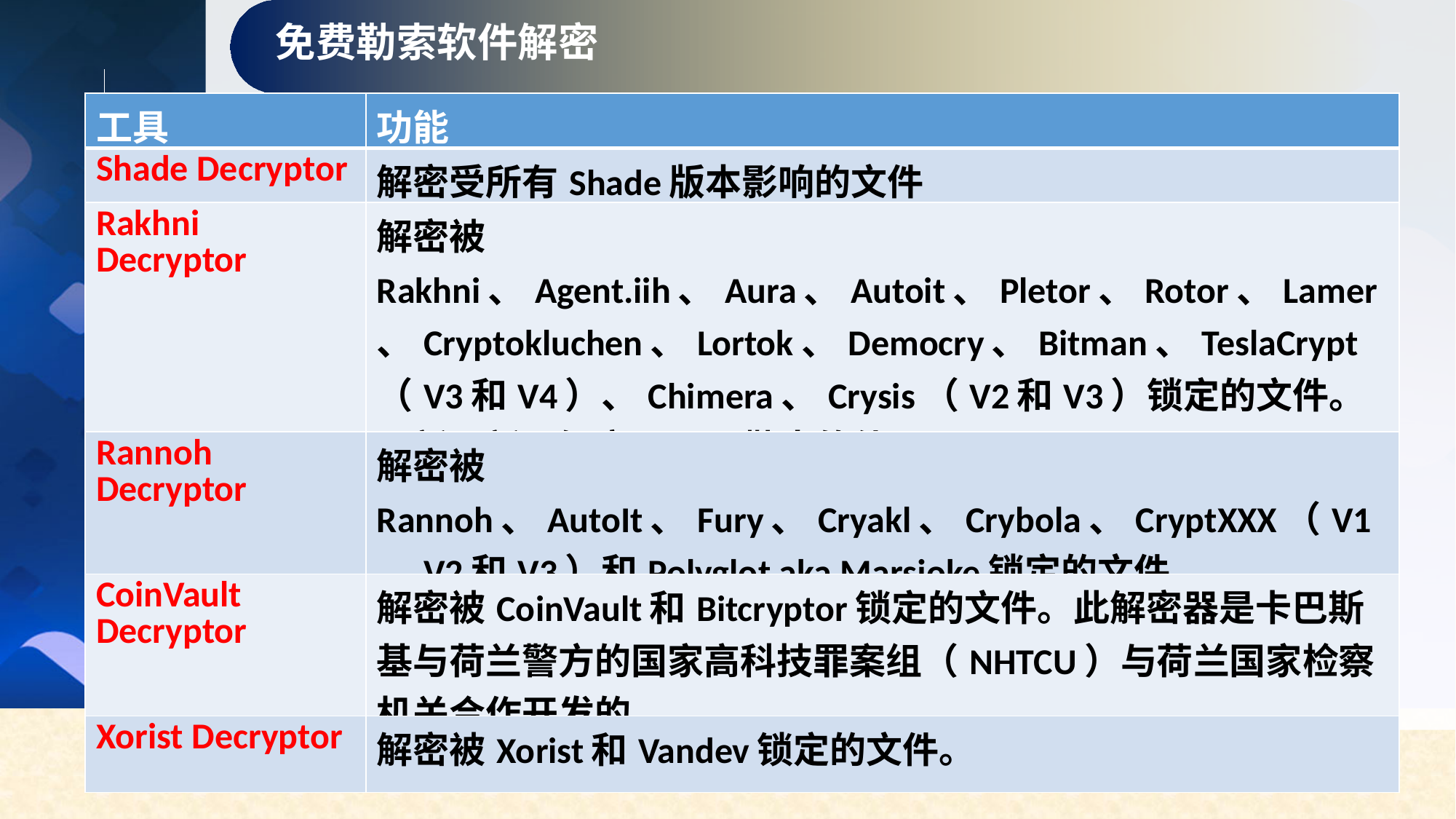

免费勒索软件解密
| 工具 | 功能 |
| --- | --- |
| Shade Decryptor | 解密受所有Shade版本影响的文件 |
| Rakhni Decryptor | 解密被Rakhni、Agent.iih、Aura、Autoit、Pletor、Rotor、Lamer、Cryptokluchen、Lortok、Democry、Bitman、TeslaCrypt（V3和V4）、Chimera、Crysis（V2和V3）锁定的文件。最新更新：解密Cryakl勒索软件 |
| Rannoh Decryptor | 解密被Rannoh、AutoIt、Fury、Cryakl、Crybola、CryptXXX（V1、V2和V3）和Polyglot aka Marsjoke锁定的文件。 |
| CoinVault Decryptor | 解密被CoinVault和Bitcryptor锁定的文件。此解密器是卡巴斯基与荷兰警方的国家高科技罪案组（NHTCU）与荷兰国家检察机关合作开发的。 |
| Xorist Decryptor | 解密被Xorist和Vandev锁定的文件。 |